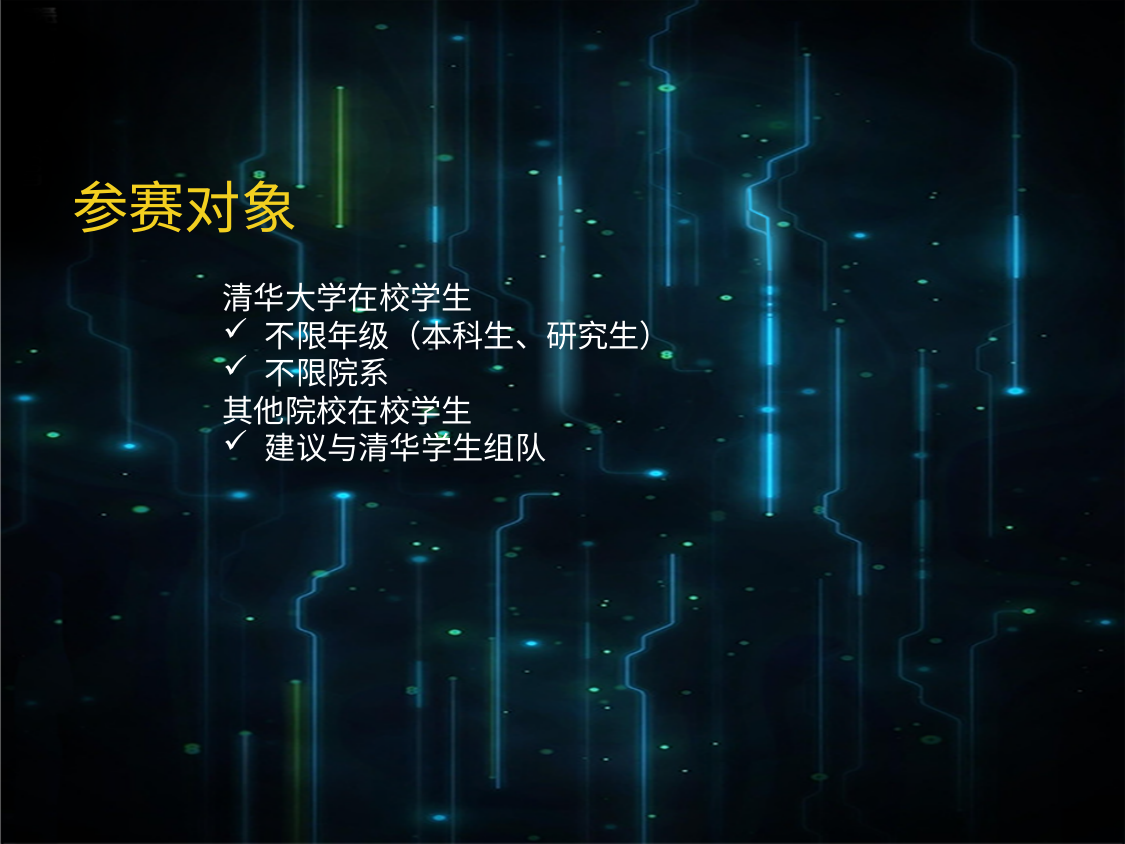

参赛对象
清华大学在校学生
不限年级（本科生、研究生）
不限院系
其他院校在校学生
建议与清华学生组队